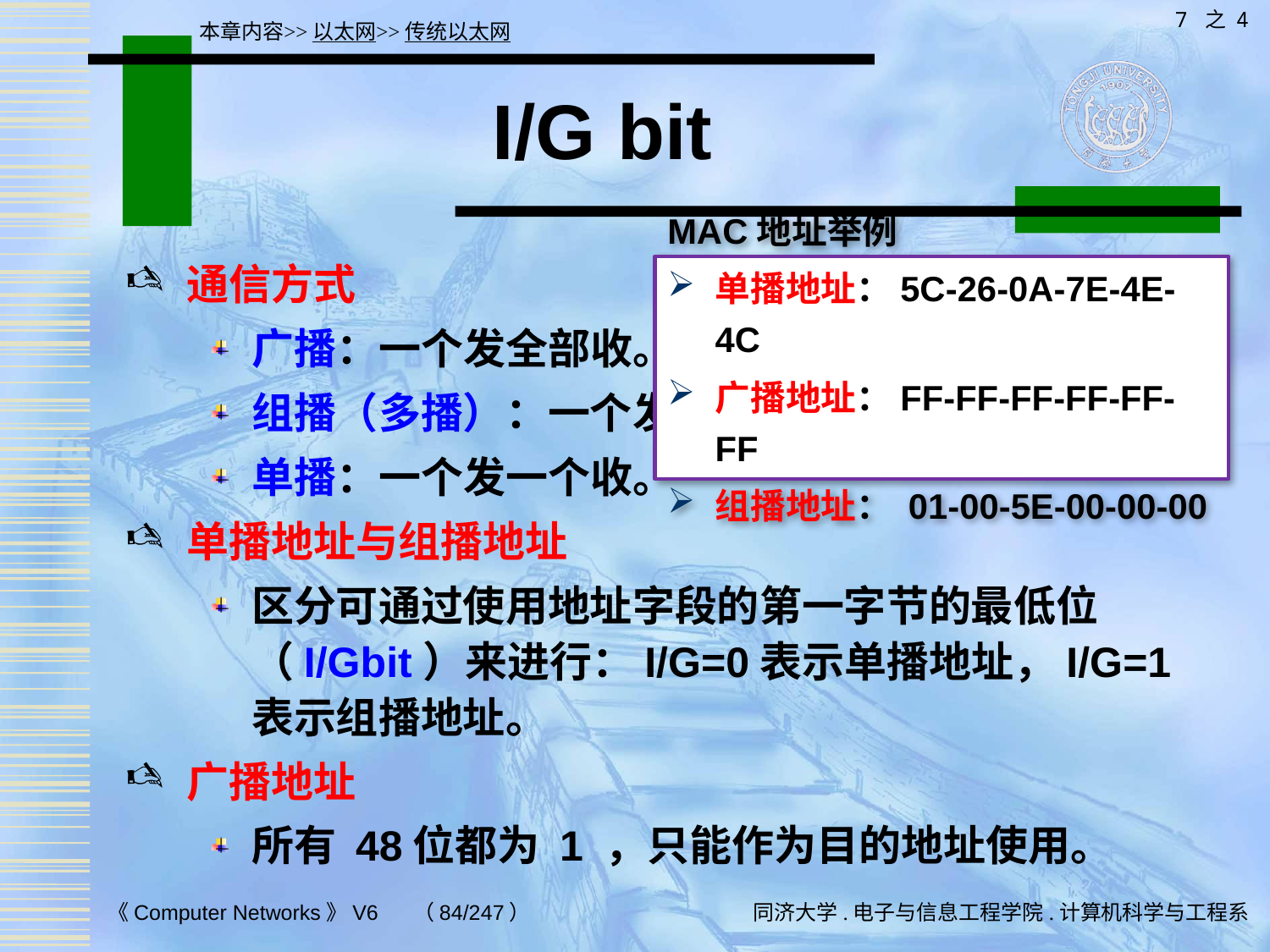

7 之 4
本章内容>>以太网>>传统以太网
# I/G bit
通信方式
广播：一个发全部收。
组播（多播）：一个发多个收。
单播：一个发一个收。
单播地址与组播地址
区分可通过使用地址字段的第一字节的最低位（I/Gbit）来进行：I/G=0表示单播地址，I/G=1表示组播地址。
广播地址
所有 48位都为 1 ，只能作为目的地址使用。

MAC地址举例
单播地址：5C-26-0A-7E-4E-4C
广播地址：FF-FF-FF-FF-FF-FF
组播地址： 01-00-5E-00-00-00